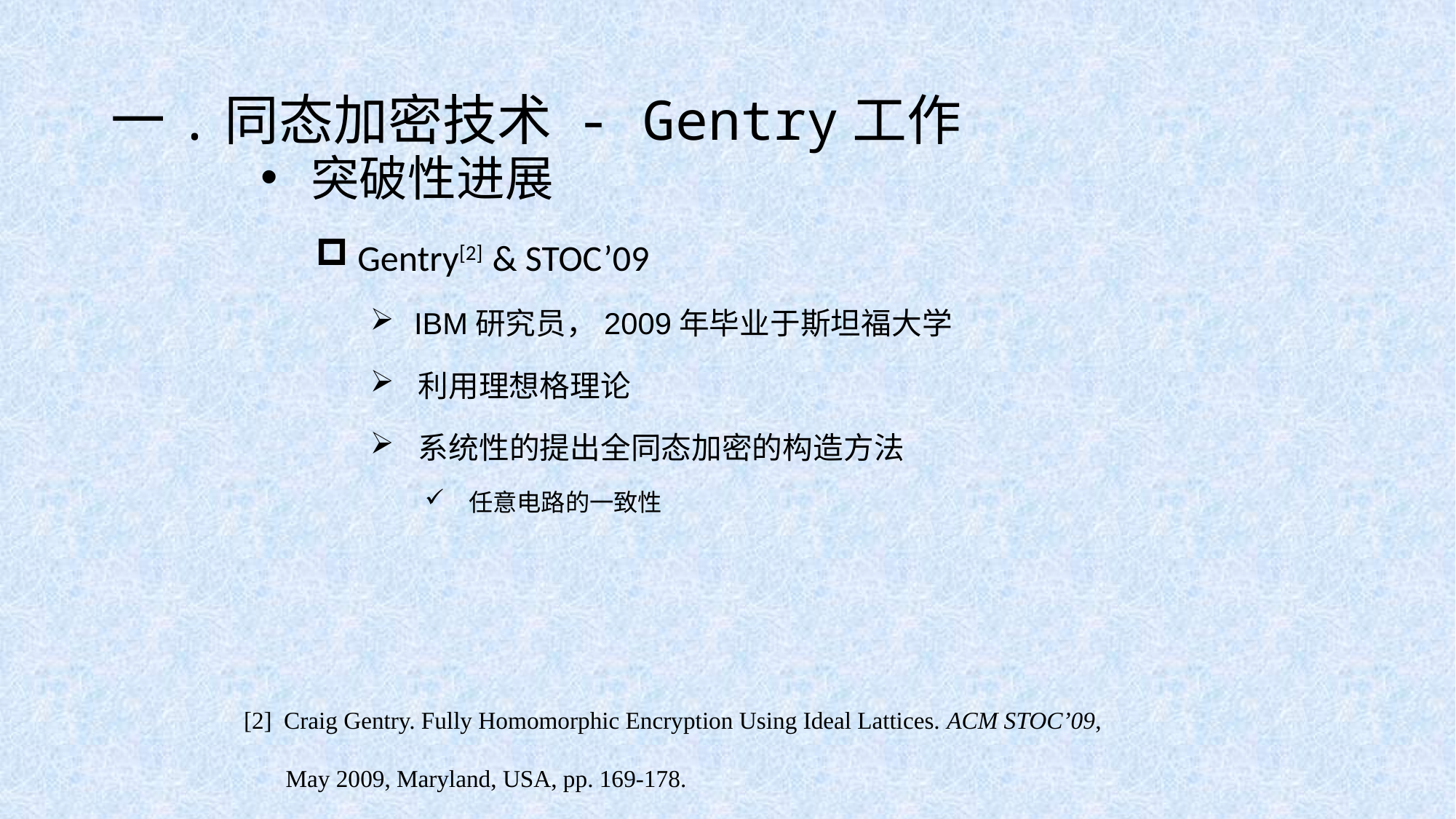

# 一.同态加密技术 - Gentry工作
 突破性进展
 Gentry[2]  & STOC’09
  IBM研究员，2009年毕业于斯坦福大学
  利用理想格理论
  系统性的提出全同态加密的构造方法
  任意电路的一致性
[2]  Craig Gentry. Fully Homomorphic Encryption Using Ideal Lattices. ACM STOC’09,
       May 2009, Maryland, USA, pp. 169-178.